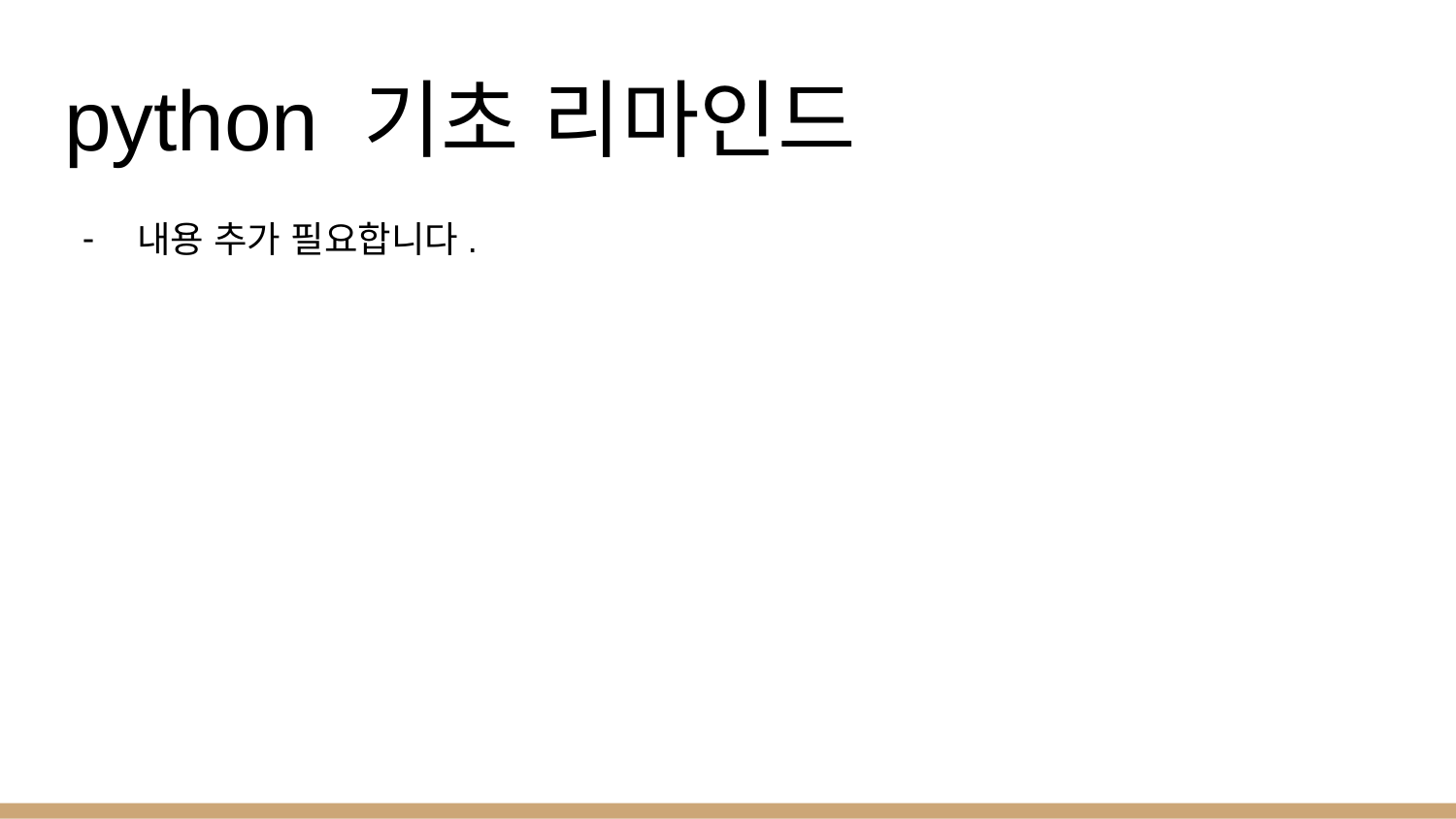

# python 기초 리마인드
내용 추가 필요합니다.